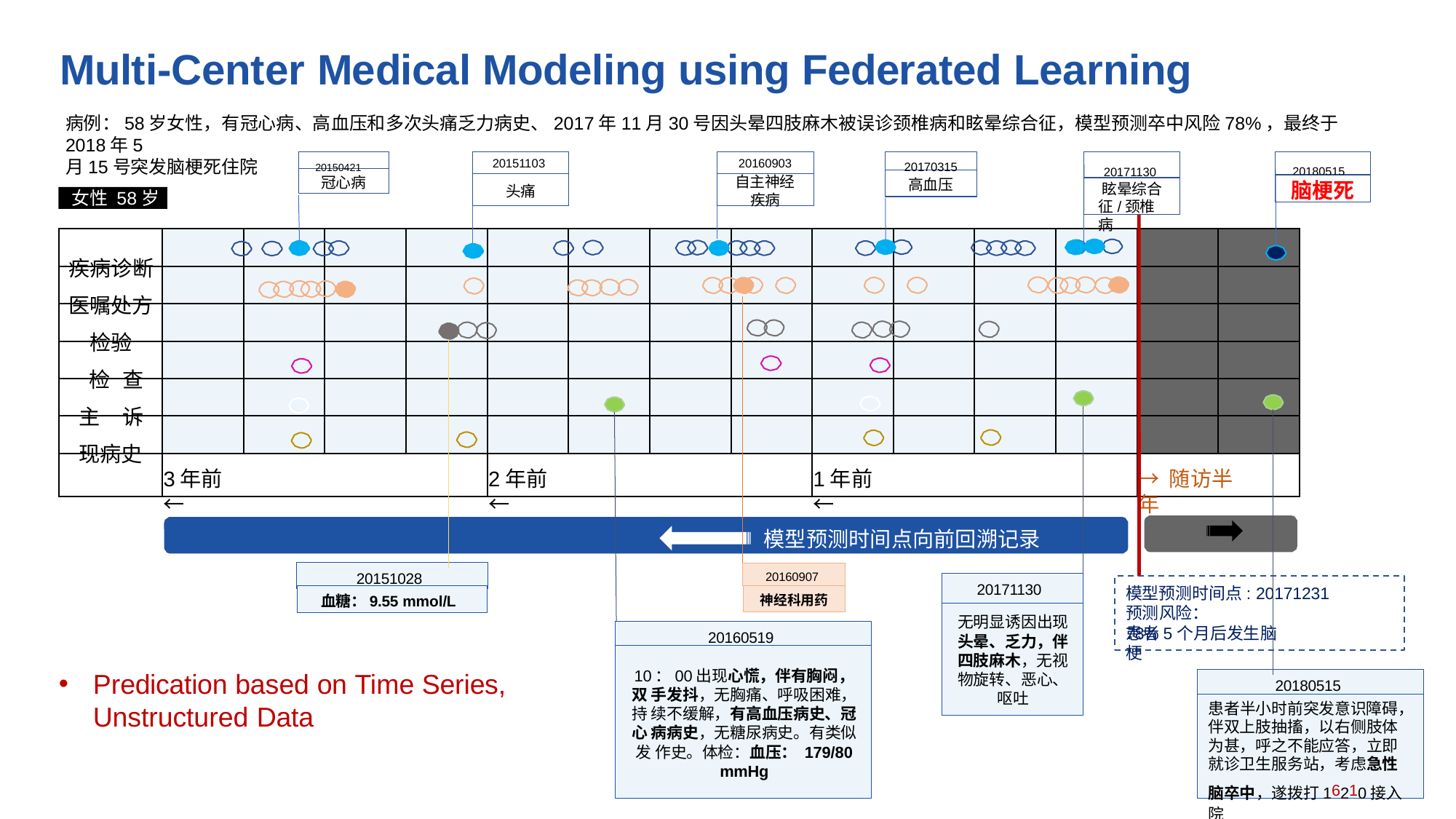

# Multi-Center Medical Modeling using Federated Learning
病例：58岁女性，有冠心病、高血压和多次头痛乏力病史、2017年11月30号因头晕四肢麻木被误诊颈椎病和眩晕综合征，模型预测卒中风险78%，最终于2018年5
月15号突发脑梗死住院

20150421	20170315
20171130	20180515
20151103	20160903

自主神经 疾病
冠心病

高血压
脑梗死

眩晕综合 征/颈椎病
头痛
女性 58岁

疾病诊断 医嘱处方 检验
检查 主诉 现病史

3年前 ←
2年前 ←
1年前 ←
→ 随访半年

模型预测时间点向前回溯记录

20151028
20160907

20171130
模型预测时间点: 20171231

神经科用药
血糖：9.55 mmol/L
预测风险：78%

无明显诱因出现 头晕、乏力，伴 四肢麻木，无视 物旋转、恶心、 呕吐

患者5个月后发生脑梗
20160519

10：00出现心慌，伴有胸闷，双 手发抖，无胸痛、呼吸困难，持 续不缓解，有高血压病史、冠心 病病史，无糖尿病史。有类似发 作史。体检：血压： 179/80 mmHg
Predication based on Time Series, Unstructured Data

20180515

患者半小时前突发意识障碍， 伴双上肢抽搐，以右侧肢体 为甚，呼之不能应答，立即 就诊卫生服务站，考虑急性 脑卒中，遂拨打16210接入院